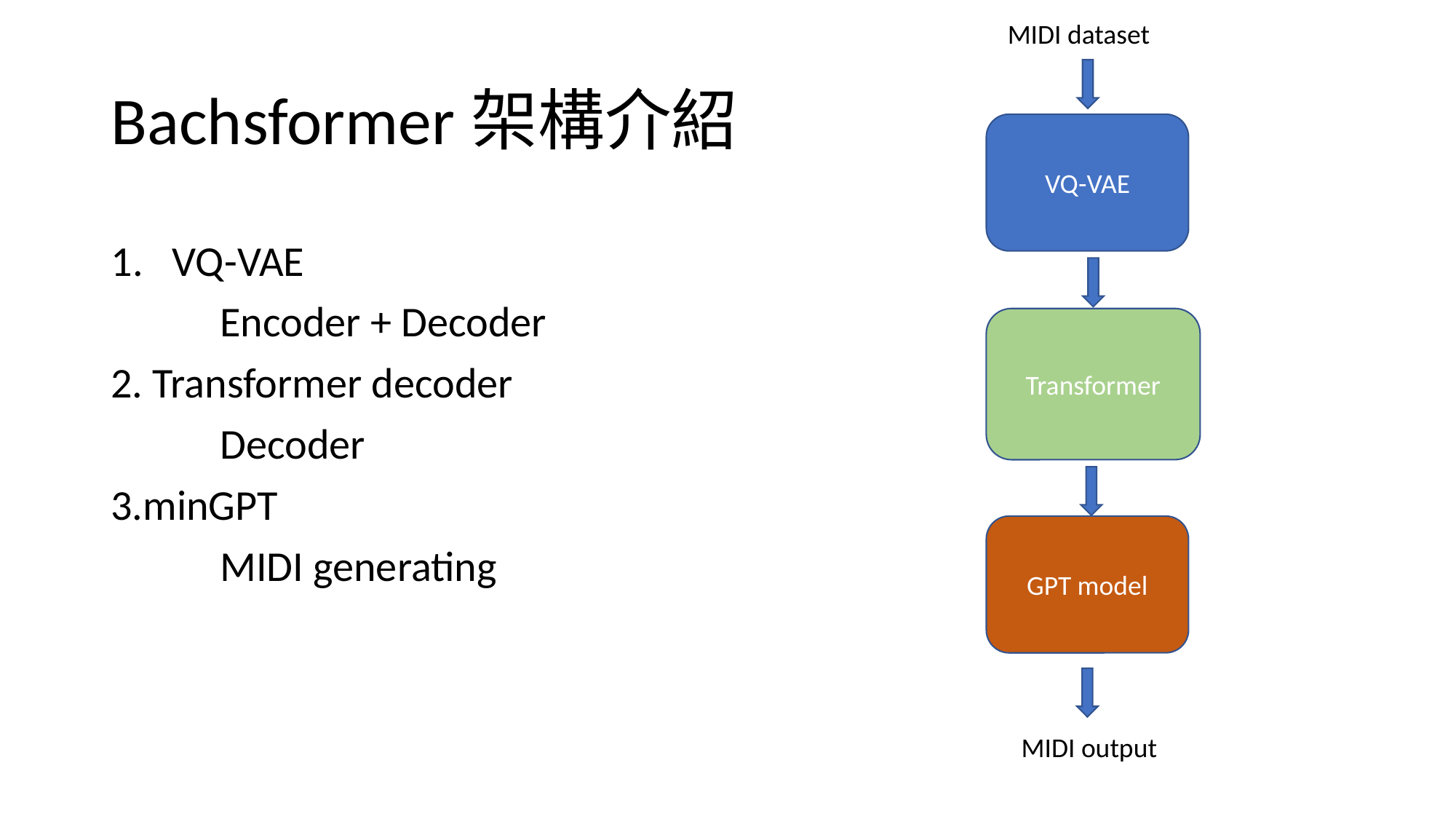

MIDI dataset
# Bachsformer架構介紹

VQ-VAE
VQ-VAE
	Encoder + Decoder
2. Transformer decoder
	Decoder
3.minGPT
	MIDI generating

Transformer

GPT model

MIDI output